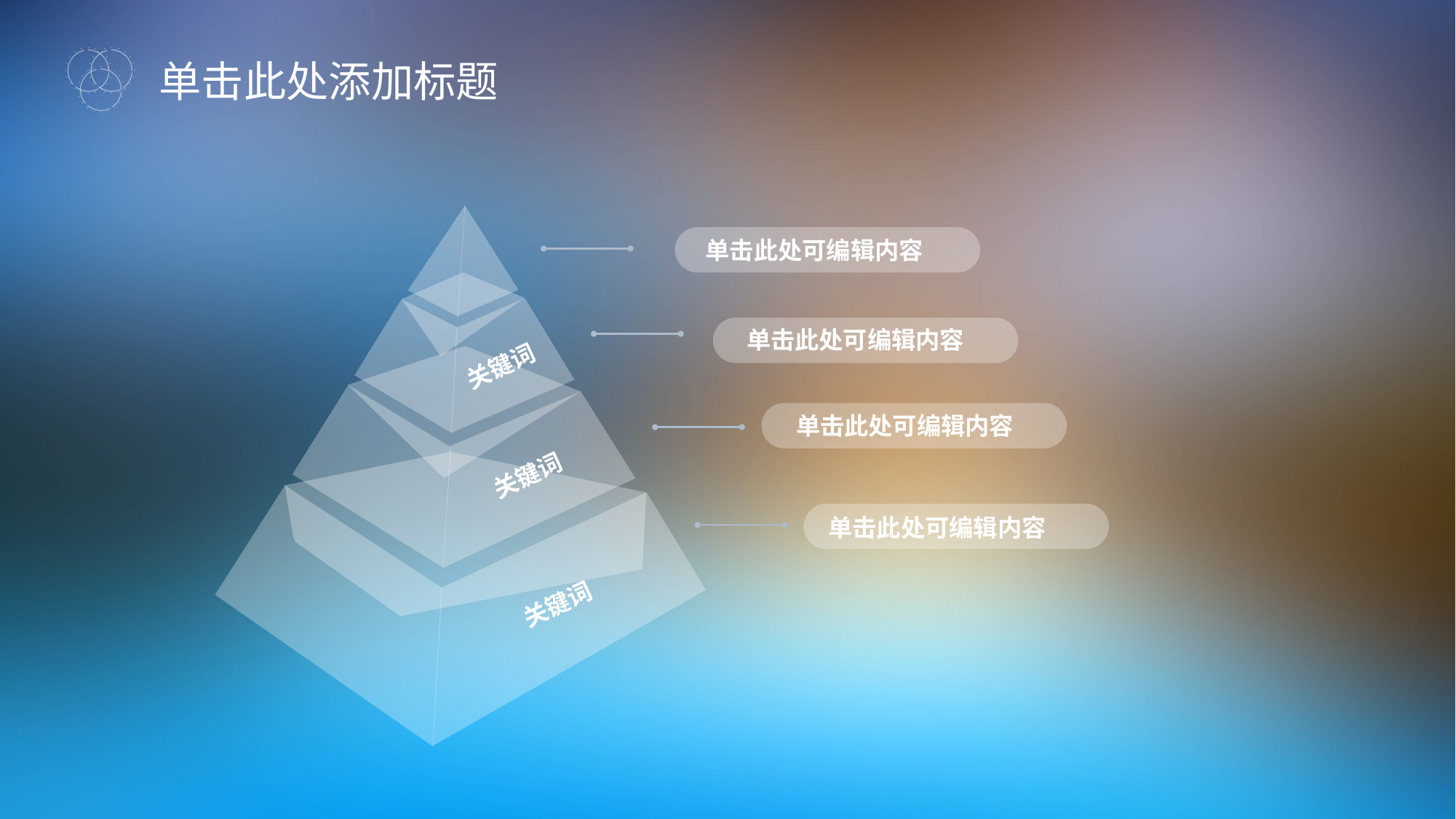

单击此处添加标题

单击此处可编辑内容

单击此处可编辑内容

关键词

单击此处可编辑内容

关键词

单击此处可编辑内容
关键词